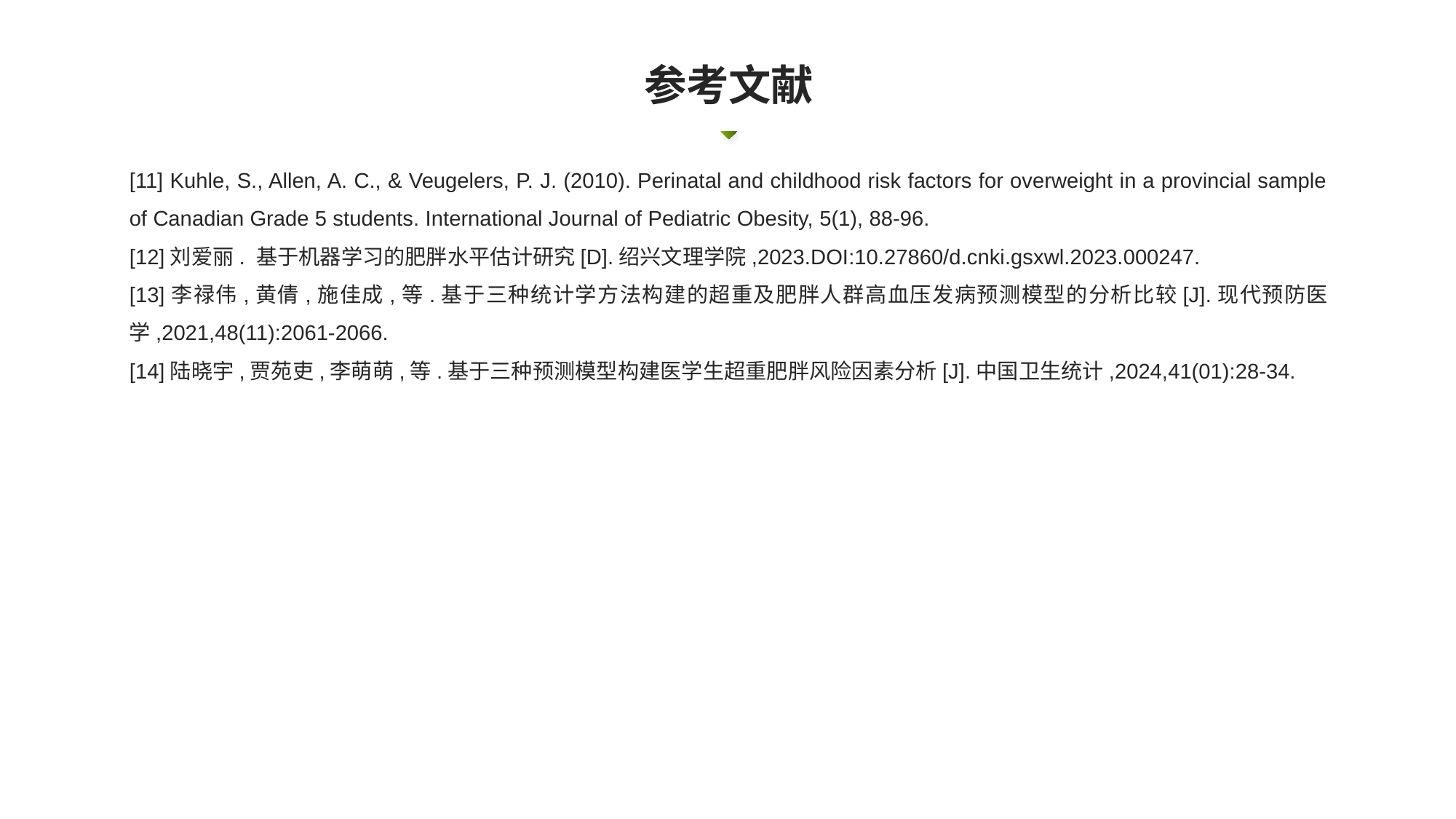

参考文献

[11] Kuhle, S., Allen, A. C., & Veugelers, P. J. (2010). Perinatal and childhood risk factors for overweight in a provincial sample of Canadian Grade 5 students. International Journal of Pediatric Obesity, 5(1), 88-96.
[12]刘爱丽. 基于机器学习的肥胖水平估计研究[D].绍兴文理学院,2023.DOI:10.27860/d.cnki.gsxwl.2023.000247.
[13]李禄伟,黄倩,施佳成,等.基于三种统计学方法构建的超重及肥胖人群高血压发病预测模型的分析比较[J].现代预防医学,2021,48(11):2061-2066.
[14]陆晓宇,贾苑吏,李萌萌,等.基于三种预测模型构建医学生超重肥胖风险因素分析[J].中国卫生统计,2024,41(01):28-34.